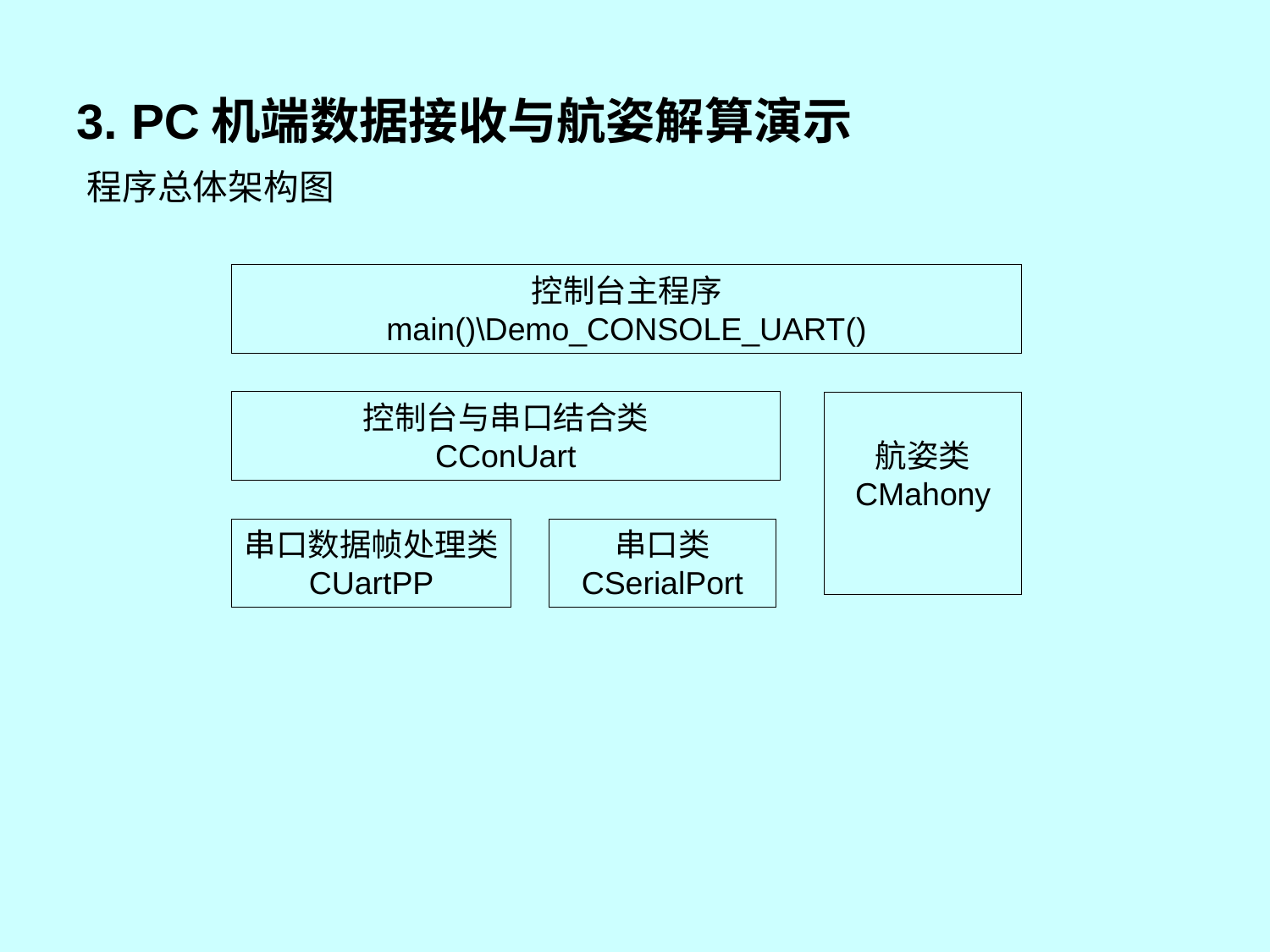

# 3. PC机端数据接收与航姿解算演示
程序总体架构图
控制台主程序
main()\Demo_CONSOLE_UART()
控制台与串口结合类
CConUart

航姿类
CMahony

串口数据帧处理类
CUartPP
串口类
CSerialPort
14